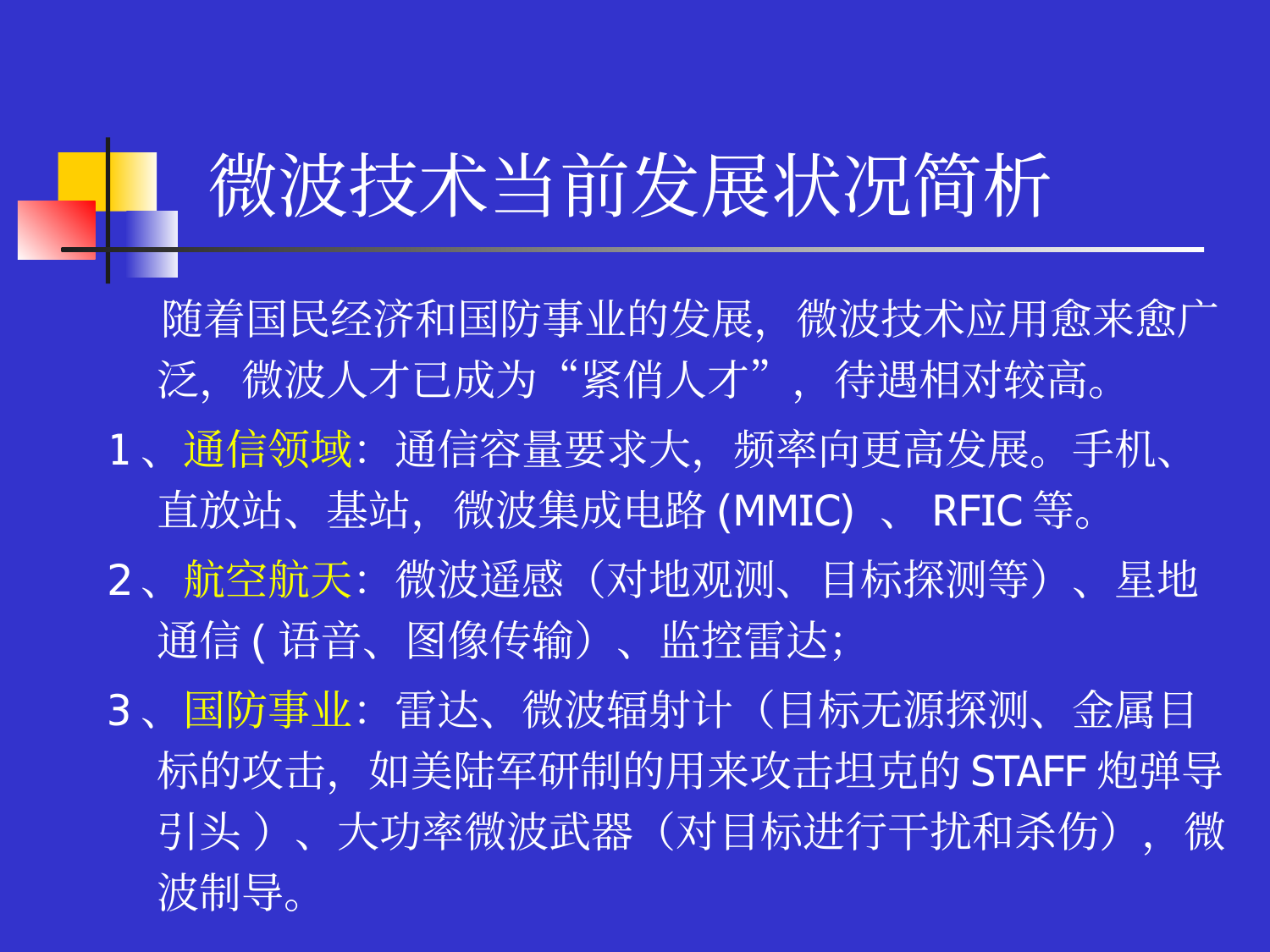

# 微波技术当前发展状况简析
    随着国民经济和国防事业的发展，微波技术应用愈来愈广泛，微波人才已成为“紧俏人才”，待遇相对较高。
1、通信领域：通信容量要求大，频率向更高发展。手机、直放站、基站，微波集成电路(MMIC) 、RFIC等。
2、航空航天：微波遥感（对地观测、目标探测等）、星地通信(语音、图像传输）、监控雷达；
3、国防事业：雷达、微波辐射计（目标无源探测、金属目标的攻击，如美陆军研制的用来攻击坦克的STAFF炮弹导引头 ）、大功率微波武器（对目标进行干扰和杀伤），微波制导。